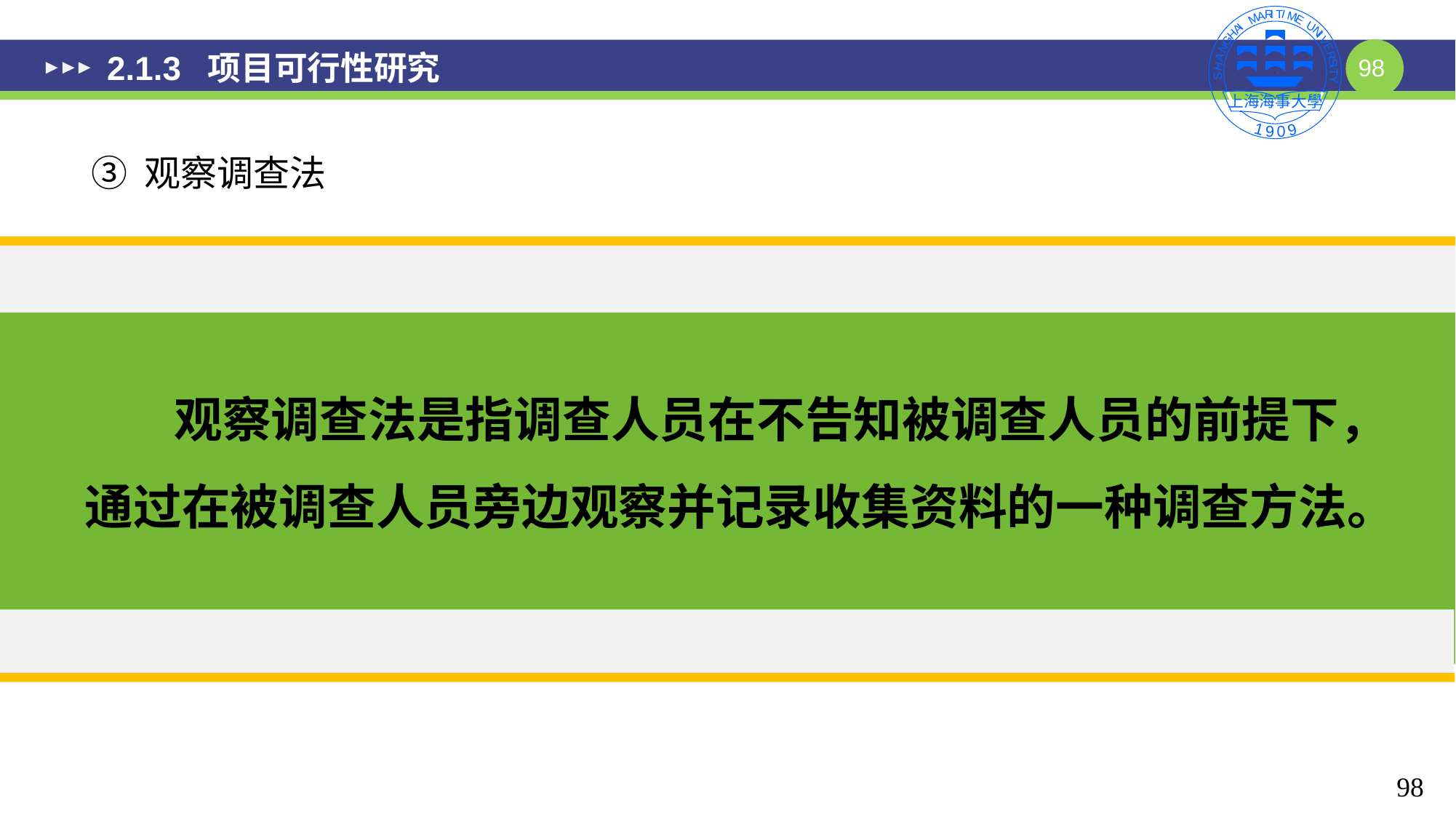

# 2.1.3  项目可行性研究
③ 观察调查法

       观察调查法是指调查人员在不告知被调查人员的前提下，通过在被调查人员旁边观察并记录收集资料的一种调查方法。

98
98